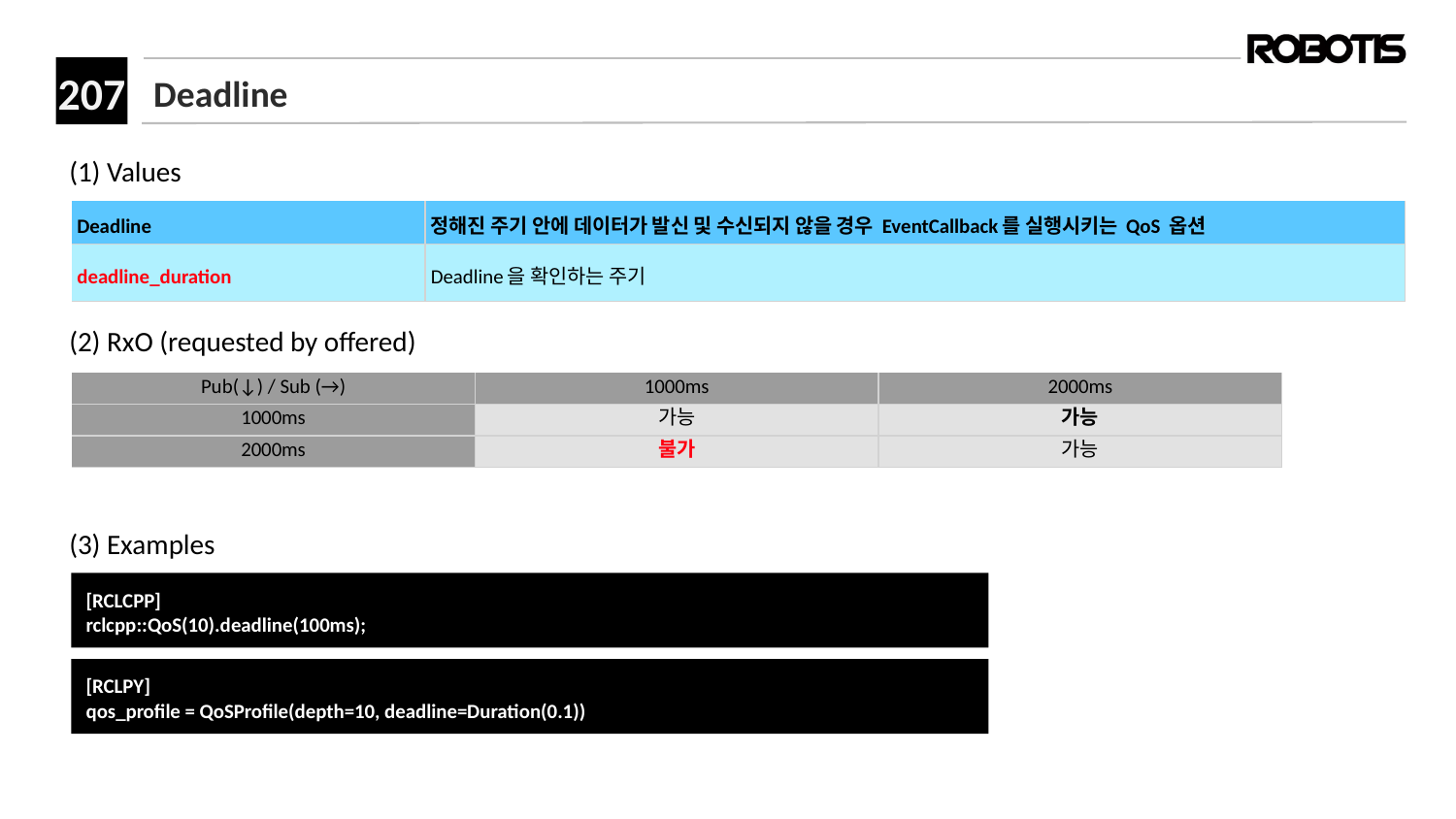

# Deadline
(1) Values

(2) RxO (requested by offered)

(3) Examples
| Deadline | 정해진 주기 안에 데이터가 발신 및 수신되지 않을 경우 EventCallback를 실행시키는 QoS 옵션 |
| --- | --- |
| deadline\_duration | Deadline을 확인하는 주기 |
| Pub(↓) / Sub (→) | 1000ms | 2000ms |
| --- | --- | --- |
| 1000ms | 가능 | 가능 |
| 2000ms | 불가 | 가능 |
[RCLCPP]
﻿rclcpp::QoS(10).deadline(100ms);
[RCLPY]
qos_profile = QoSProfile(depth=10, deadline=Duration(0.1))